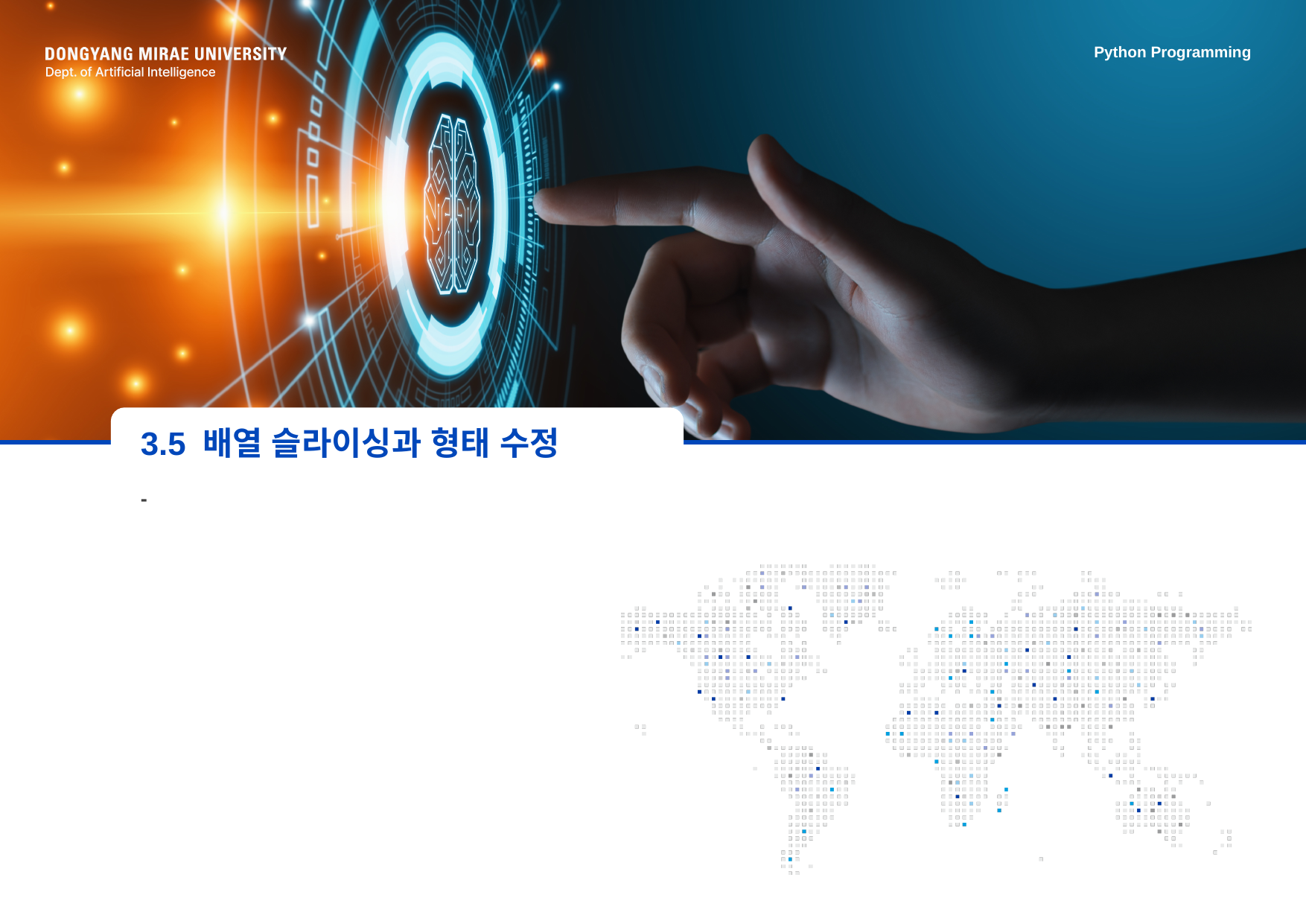

# 3.5 배열 슬라이싱과 형태 수정
-